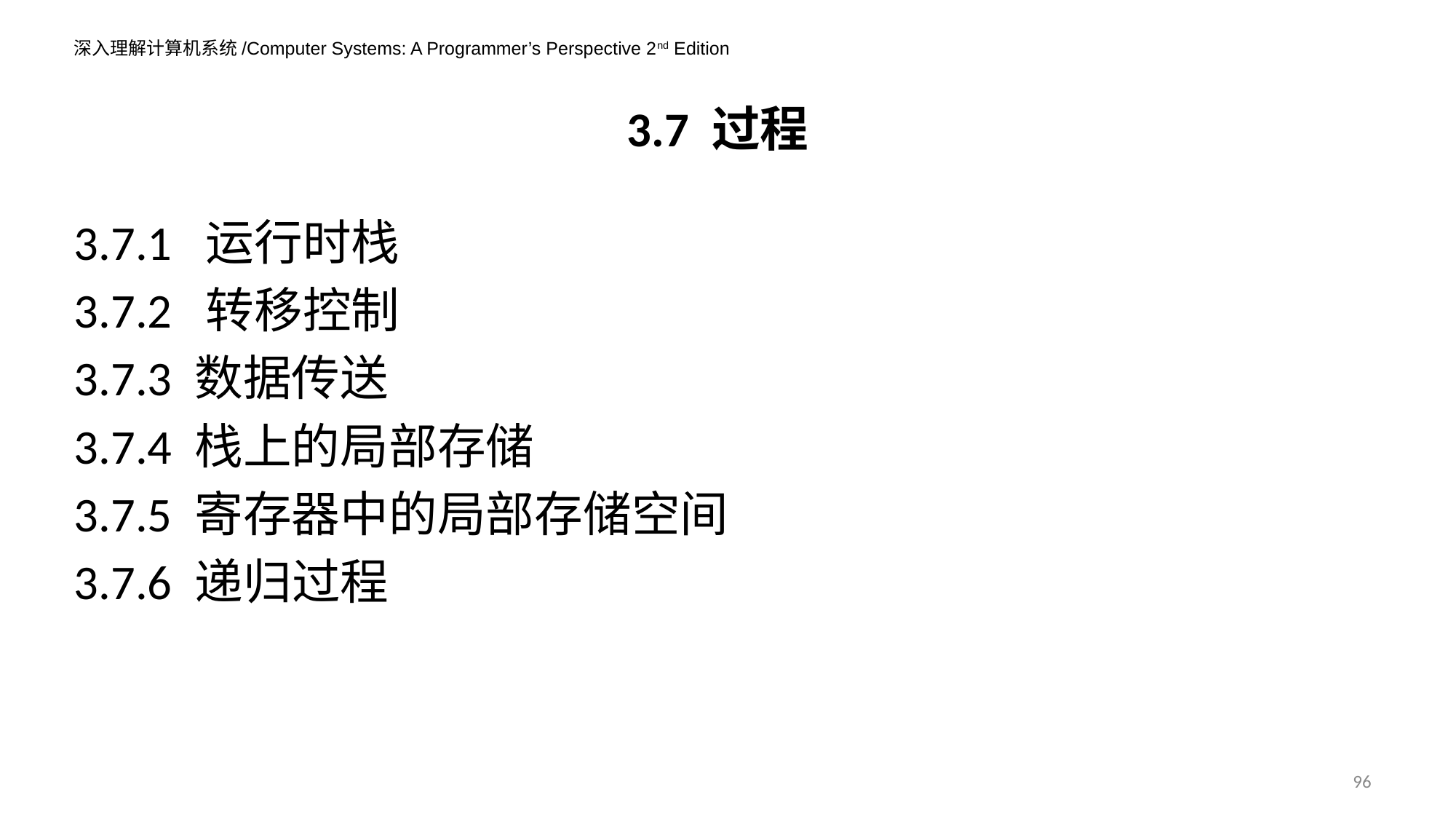

# 3.7 过程
3.7.1  运行时栈
3.7.2  转移控制
3.7.3 数据传送
3.7.4 栈上的局部存储
3.7.5 寄存器中的局部存储空间
3.7.6 递归过程
96